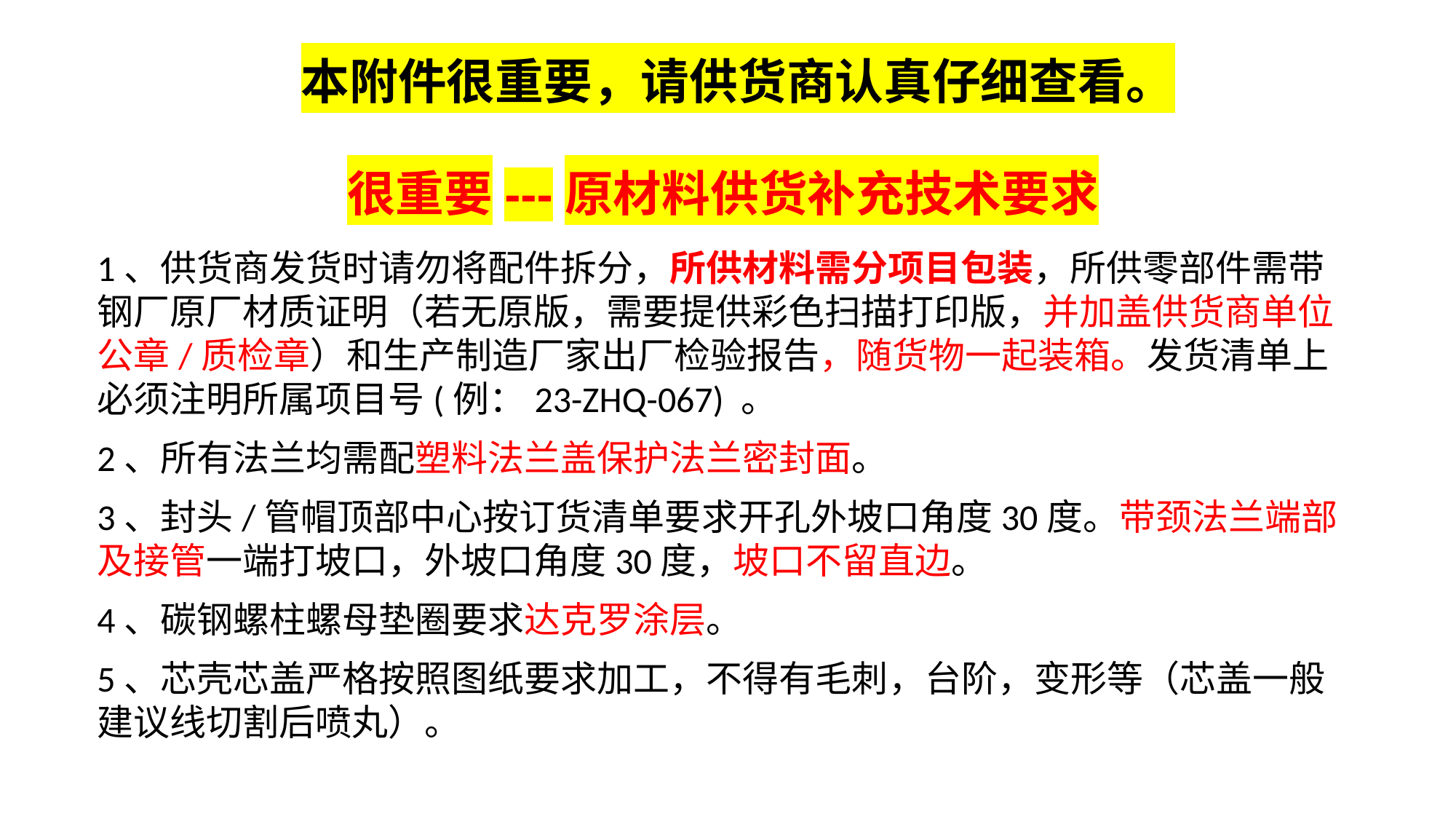

本附件很重要，请供货商认真仔细查看。
# 很重要---原材料供货补充技术要求

1、供货商发货时请勿将配件拆分，所供材料需分项目包装，所供零部件需带钢厂原厂材质证明（若无原版，需要提供彩色扫描打印版，并加盖供货商单位公章/质检章）和生产制造厂家出厂检验报告，随货物一起装箱。发货清单上必须注明所属项目号(例：23-ZHQ-067) 。
2、所有法兰均需配塑料法兰盖保护法兰密封面。
3、封头/管帽顶部中心按订货清单要求开孔外坡口角度30度。带颈法兰端部及接管一端打坡口，外坡口角度30度，坡口不留直边。
4、碳钢螺柱螺母垫圈要求达克罗涂层。
5、芯壳芯盖严格按照图纸要求加工，不得有毛刺，台阶，变形等（芯盖一般建议线切割后喷丸）。